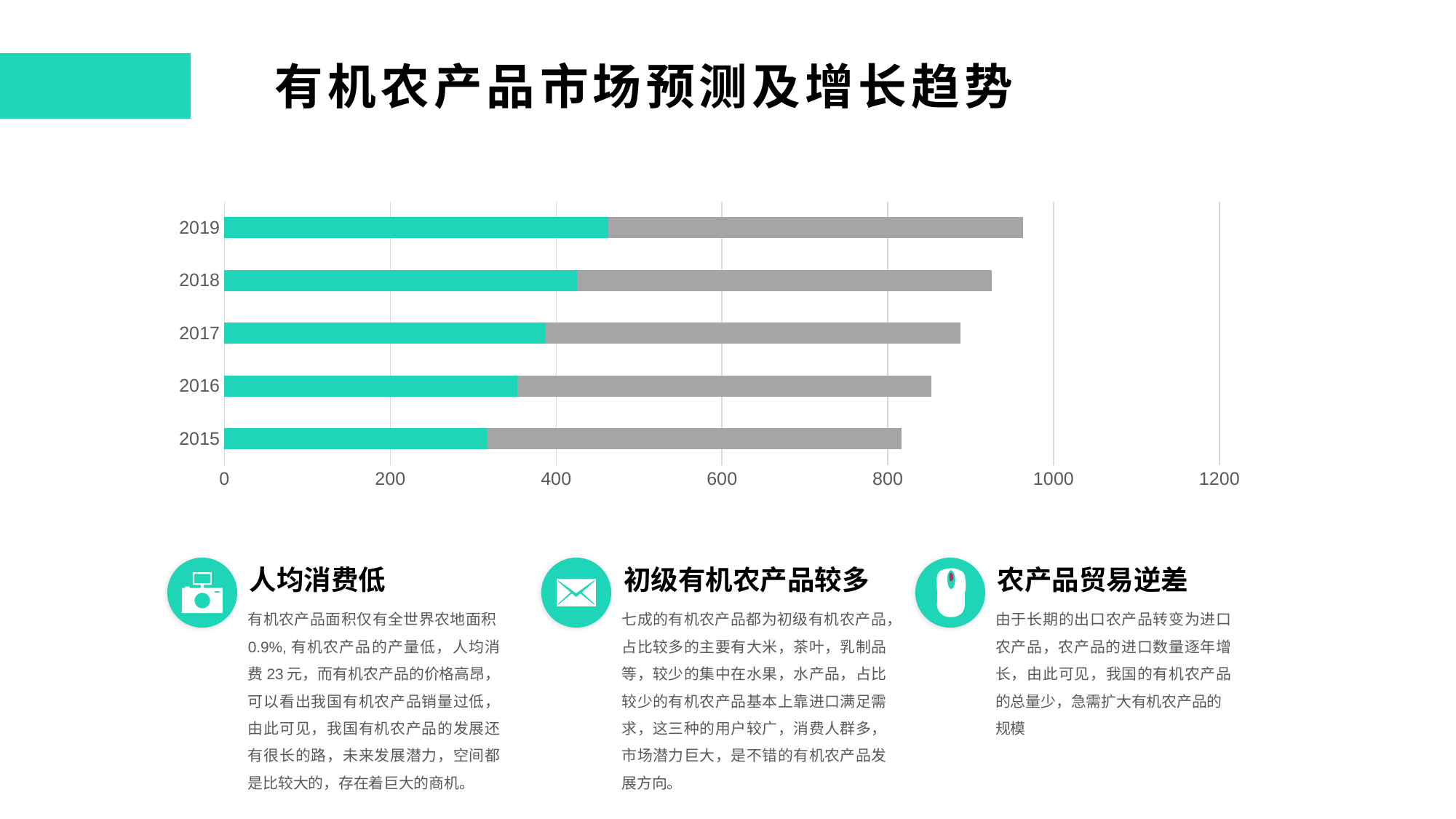

有机农产品市场预测及增长趋势

### Chart

| Category | Series 1 | Series 2 | Series 3 |
|---|---|---|---|
| 2015 | 311.3 | 5.4 | 500.0 |
| 2016 | 348.4 | 4.4 | 500.0 |
| 2017 | 385.6 | 1.8 | 500.0 |
| 2018 | 422.7 | 2.8 | 500.0 |
| 2019 | 459.9 | 2.8 | 500.0 |

人均消费低

初级有机农产品较多

农产品贸易逆差
有机农产品面积仅有全世界农地面积0.9%,有机农产品的产量低，人均消费23元，而有机农产品的价格高昂，可以看出我国有机农产品销量过低，由此可见，我国有机农产品的发展还有很长的路，未来发展潜力，空间都是比较大的，存在着巨大的商机。
七成的有机农产品都为初级有机农产品，占比较多的主要有大米，茶叶，乳制品等，较少的集中在水果，水产品，占比较少的有机农产品基本上靠进口满足需求，这三种的用户较广，消费人群多，市场潜力巨大，是不错的有机农产品发展方向。
由于长期的出口农产品转变为进口农产品，农产品的进口数量逐年增长，由此可见，我国的有机农产品的总量少，急需扩大有机农产品的
规模